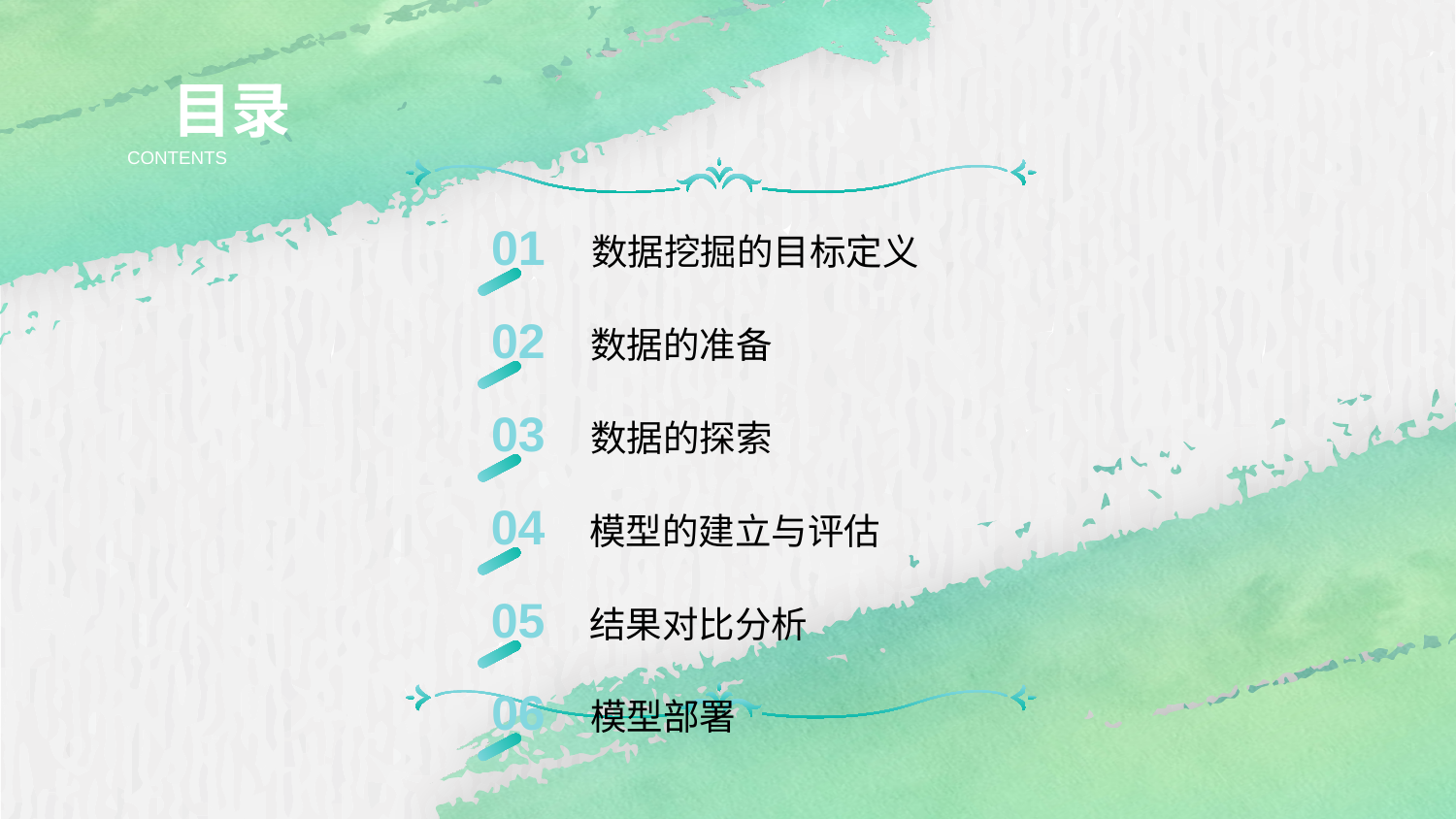

目录
CONTENTS

01
数据挖掘的目标定义

02
数据的准备

03
数据的探索

04
模型的建立与评估

05
结果对比分析

06
模型部署